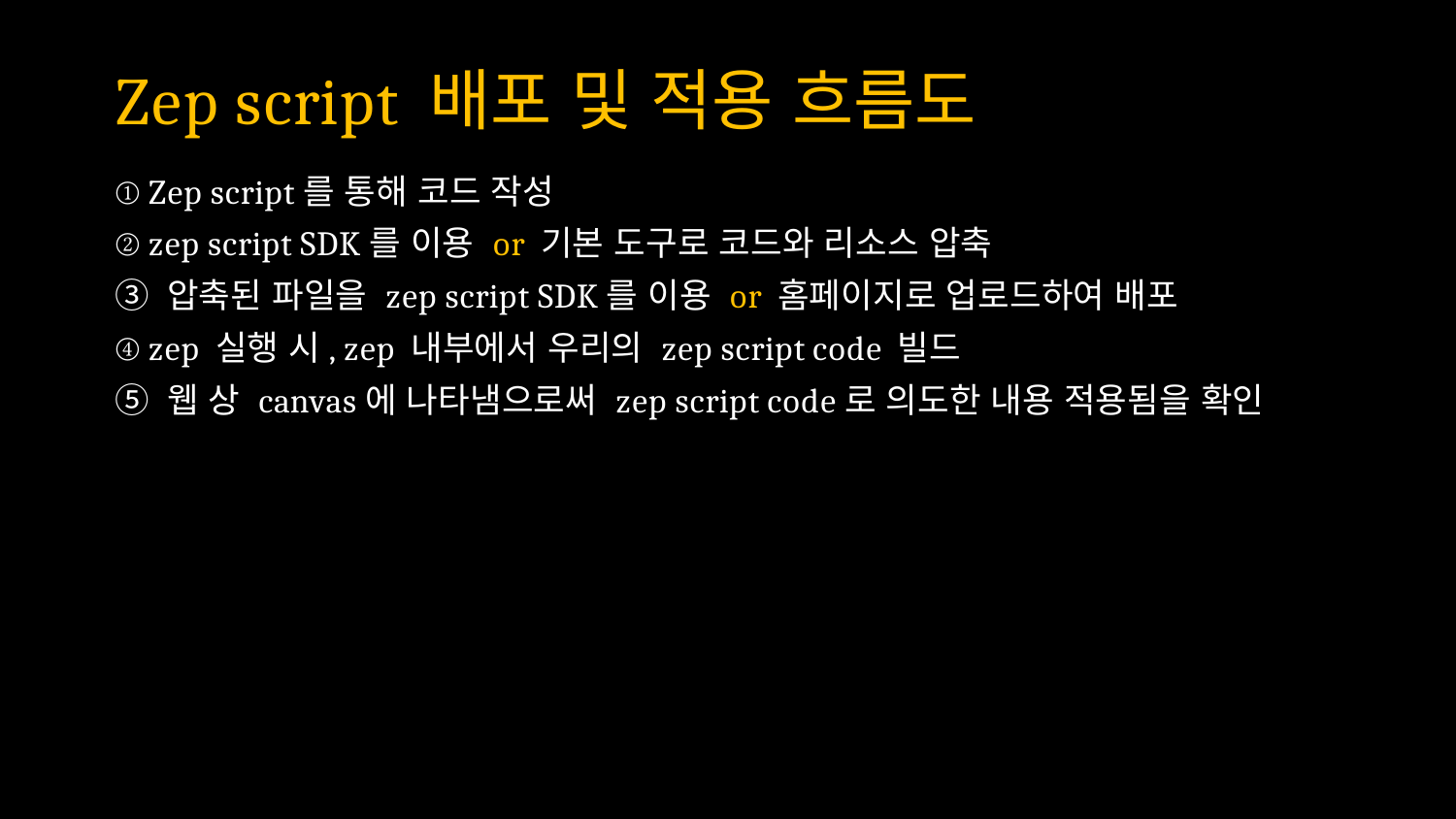

# Zep script 배포 및 적용 흐름도
① Zep script를 통해 코드 작성
② zep script SDK를 이용 or 기본 도구로 코드와 리소스 압축
③ 압축된 파일을 zep script SDK를 이용 or 홈페이지로 업로드하여 배포
④ zep 실행 시, zep 내부에서 우리의 zep script code 빌드
⑤ 웹 상 canvas에 나타냄으로써 zep script code로 의도한 내용 적용됨을 확인